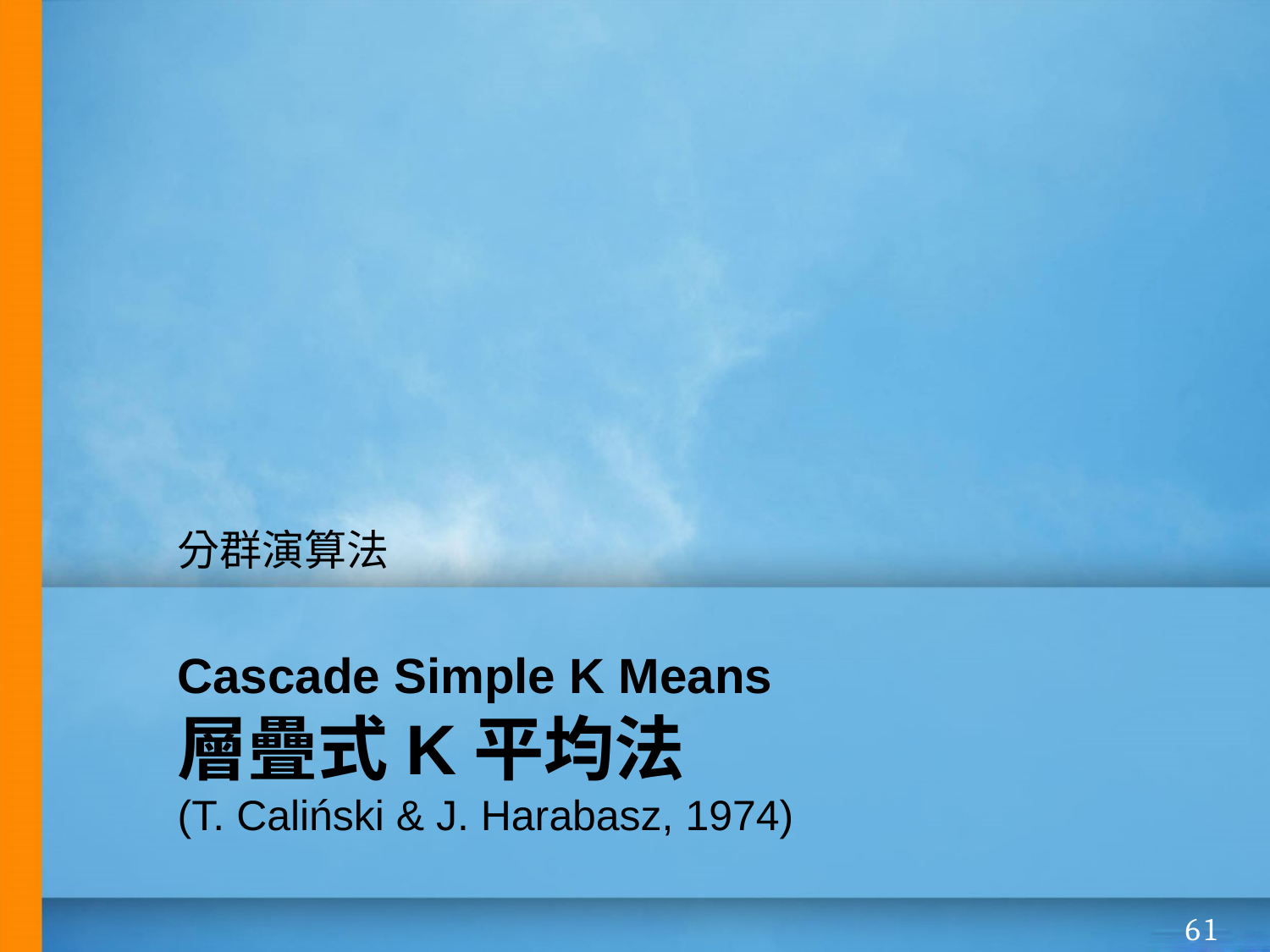

分群演算法
# Cascade Simple K Means
層疊式K平均法
(T. Caliński & J. Harabasz, 1974)
61